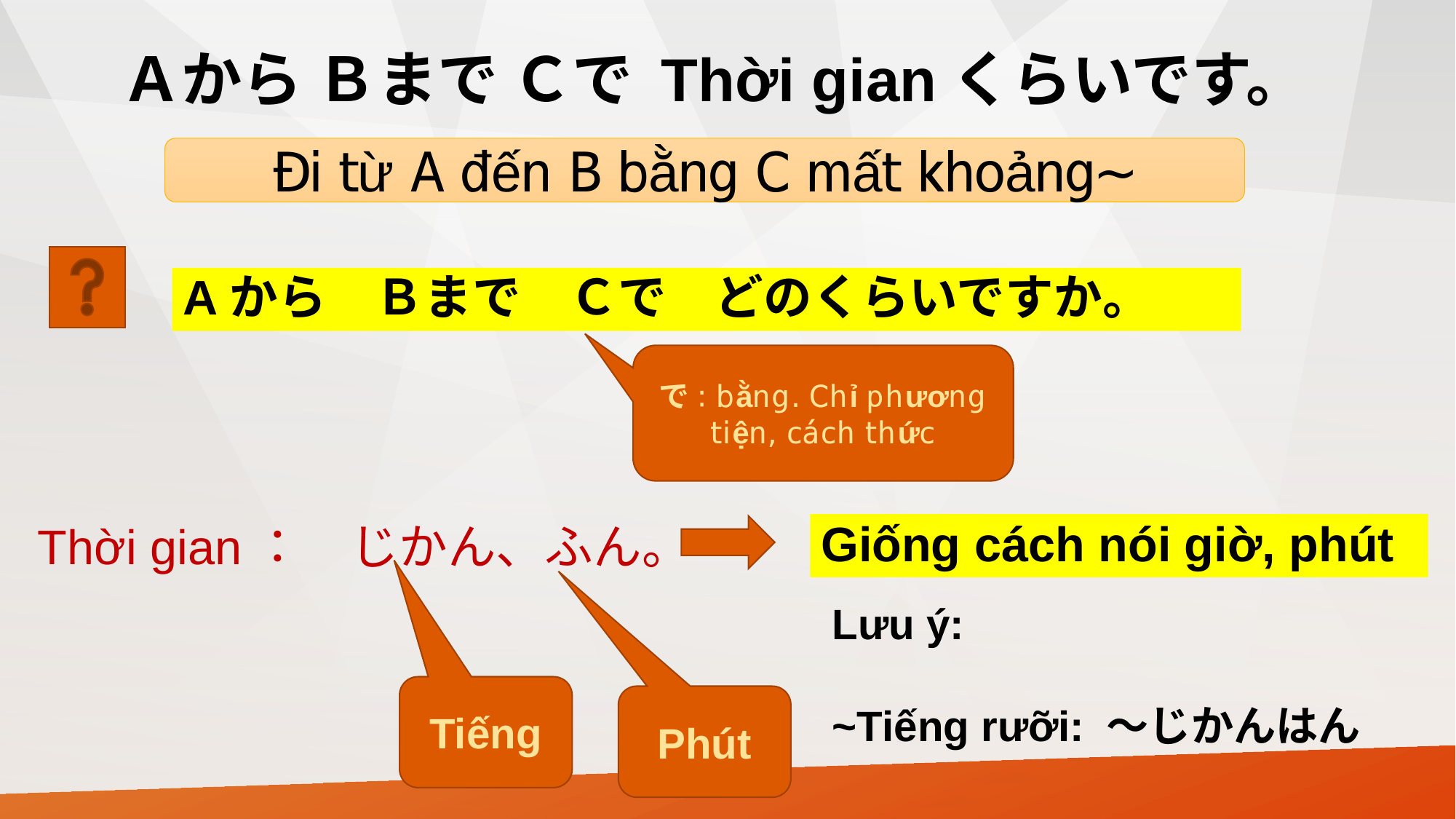

Ａから Ｂまで Ｃで Thời gianくらいです。
Đi từ A đến B bằng C mất khoảng~

Aから　Ｂまで　Ｃで　どのくらいですか。
で: bằng. Chỉ phương tiện, cách thức
Giống cách nói giờ, phút

Thời gian：　じかん、ふん。
Lưu ý:

~Tiếng rưỡi: 〜じかんはん
Tiếng
Phút